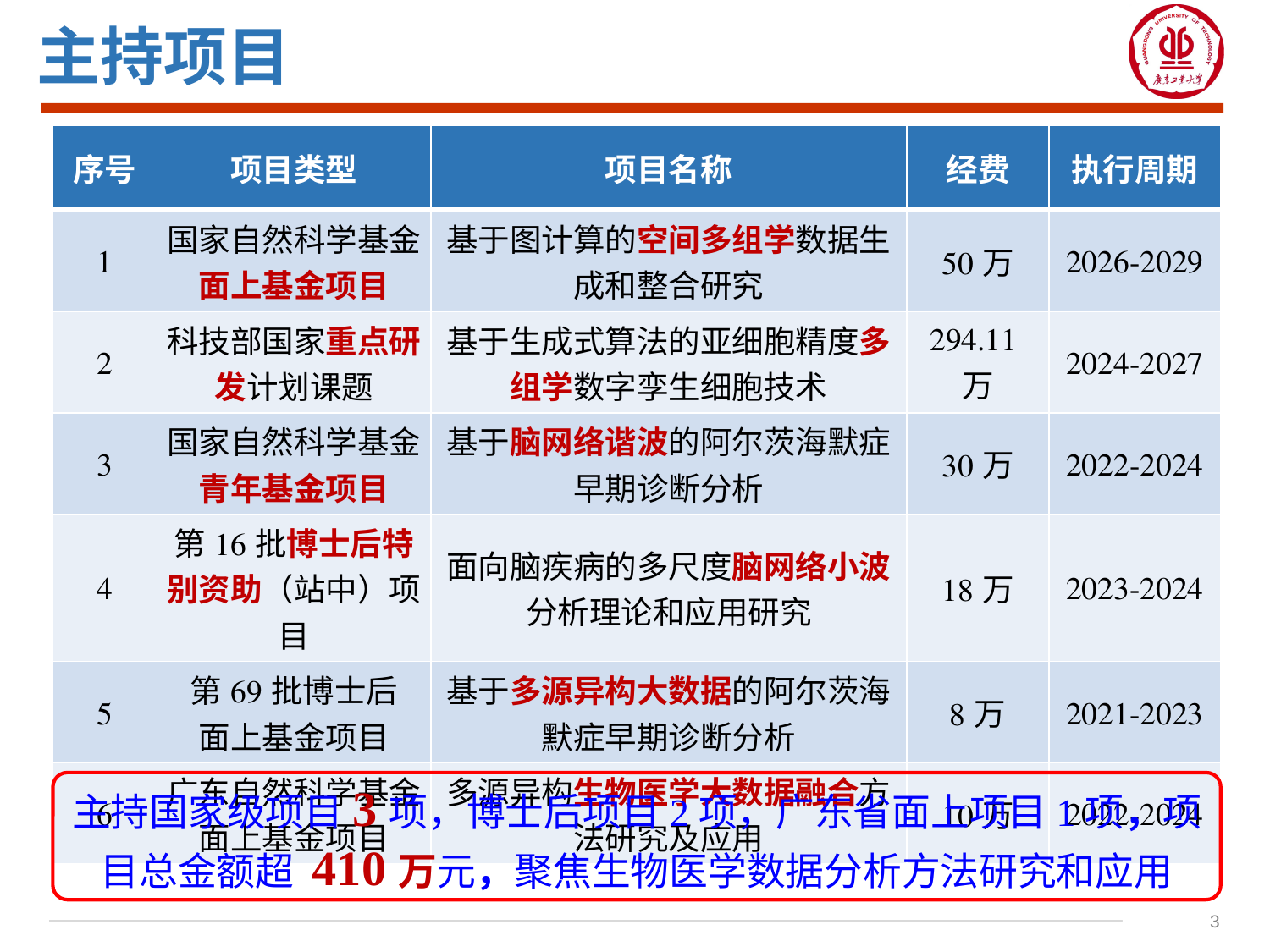

主持项目
| 序号 | 项目类型 | 项目名称 | 经费 | 执行周期 |
| --- | --- | --- | --- | --- |
| 1 | 国家自然科学基金 面上基金项目 | 基于图计算的空间多组学数据生成和整合研究 | 50万 | 2026-2029 |
| 2 | 科技部国家重点研发计划课题 | 基于生成式算法的亚细胞精度多组学数字孪生细胞技术 | 294.11万 | 2024-2027 |
| 3 | 国家自然科学基金 青年基金项目 | 基于脑网络谐波的阿尔茨海默症早期诊断分析 | 30万 | 2022-2024 |
| 4 | 第16批博士后特别资助（站中）项目 | 面向脑疾病的多尺度脑网络小波分析理论和应用研究 | 18万 | 2023-2024 |
| 5 | 第69批博士后 面上基金项目 | 基于多源异构大数据的阿尔茨海默症早期诊断分析 | 8万 | 2021-2023 |
| 6 | 广东自然科学基金面上基金项目 | 多源异构生物医学大数据融合方法研究及应用 | 10万 | 2022-2024 |
主持国家级项目3项，博士后项目2项，广东省面上项目1项，项目总金额超 410万元，聚焦生物医学数据分析方法研究和应用